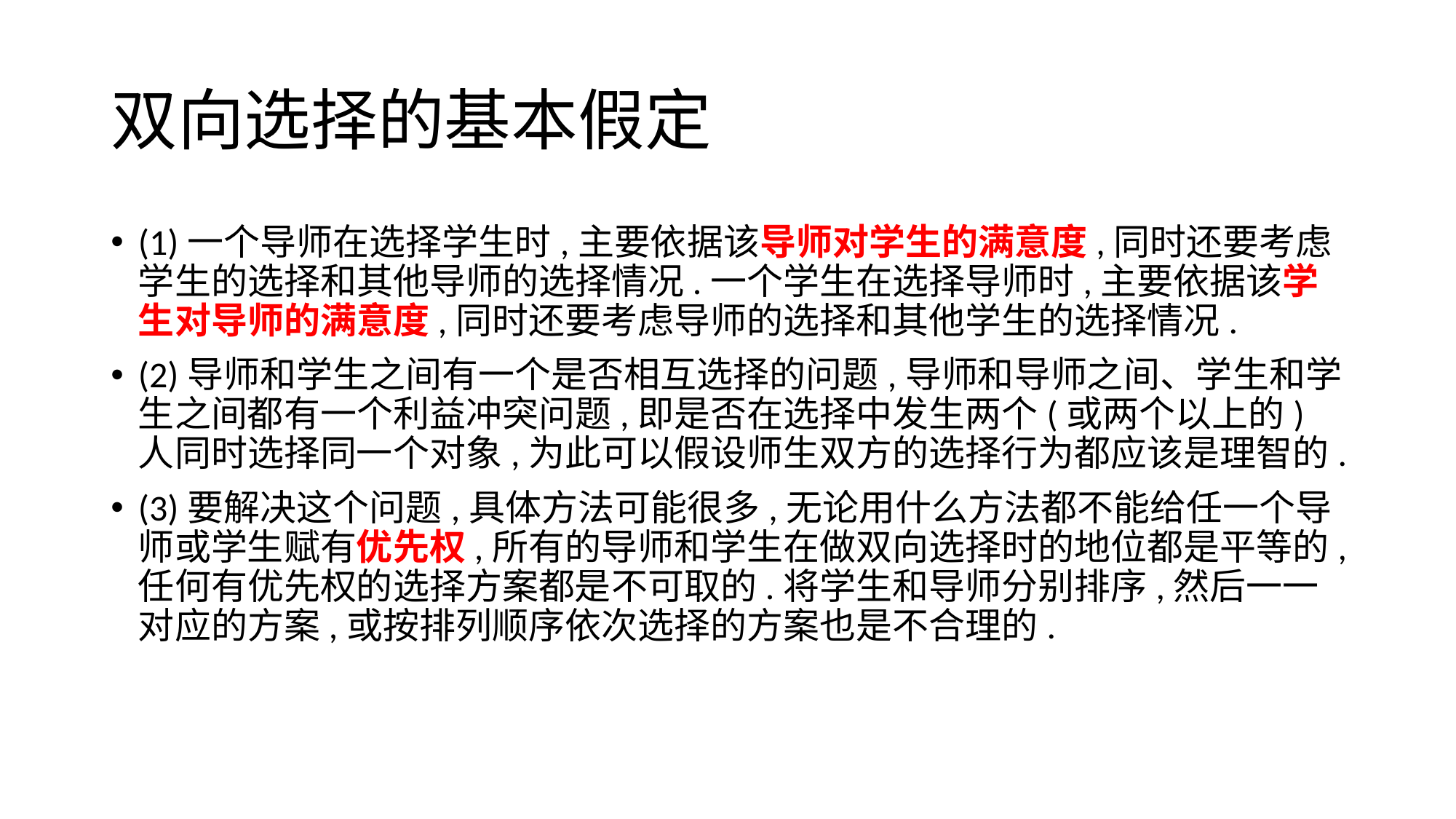

# 双向选择的基本假定
(1)一个导师在选择学生时,主要依据该导师对学生的满意度,同时还要考虑学生的选择和其他导师的选择情况.一个学生在选择导师时,主要依据该学生对导师的满意度,同时还要考虑导师的选择和其他学生的选择情况.
(2)导师和学生之间有一个是否相互选择的问题,导师和导师之间、学生和学生之间都有一个利益冲突问题,即是否在选择中发生两个(或两个以上的)人同时选择同一个对象,为此可以假设师生双方的选择行为都应该是理智的.
(3)要解决这个问题,具体方法可能很多,无论用什么方法都不能给任一个导师或学生赋有优先权,所有的导师和学生在做双向选择时的地位都是平等的,任何有优先权的选择方案都是不可取的.将学生和导师分别排序,然后一一对应的方案,或按排列顺序依次选择的方案也是不合理的.